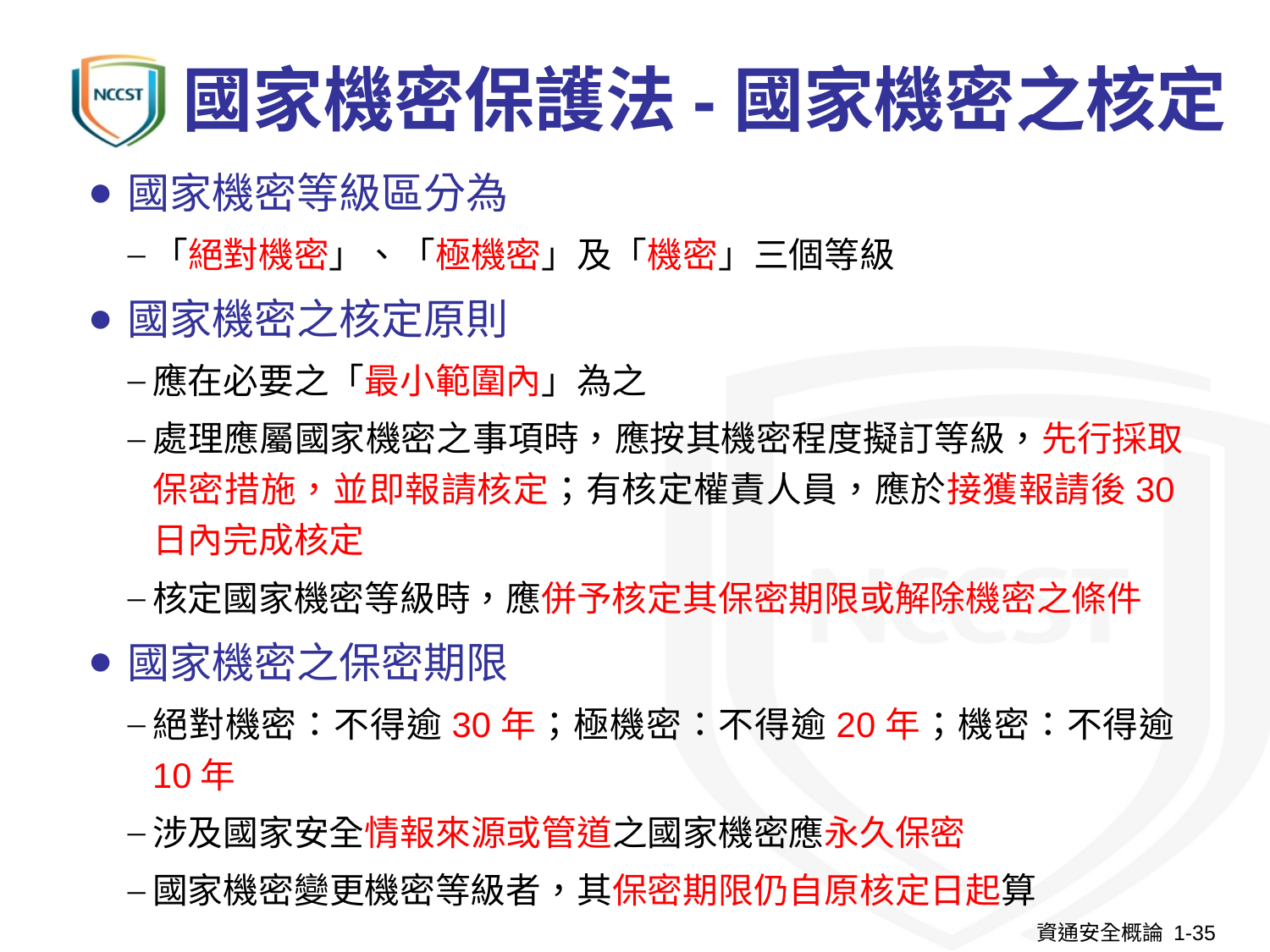

# 國家機密保護法-國家機密之核定
國家機密等級區分為
「絕對機密」、「極機密」及「機密」三個等級
國家機密之核定原則
應在必要之「最小範圍內」為之
處理應屬國家機密之事項時，應按其機密程度擬訂等級，先行採取保密措施，並即報請核定；有核定權責人員，應於接獲報請後30日內完成核定
核定國家機密等級時，應併予核定其保密期限或解除機密之條件
國家機密之保密期限
絕對機密：不得逾30年；極機密：不得逾20年；機密：不得逾10年
涉及國家安全情報來源或管道之國家機密應永久保密
國家機密變更機密等級者，其保密期限仍自原核定日起算